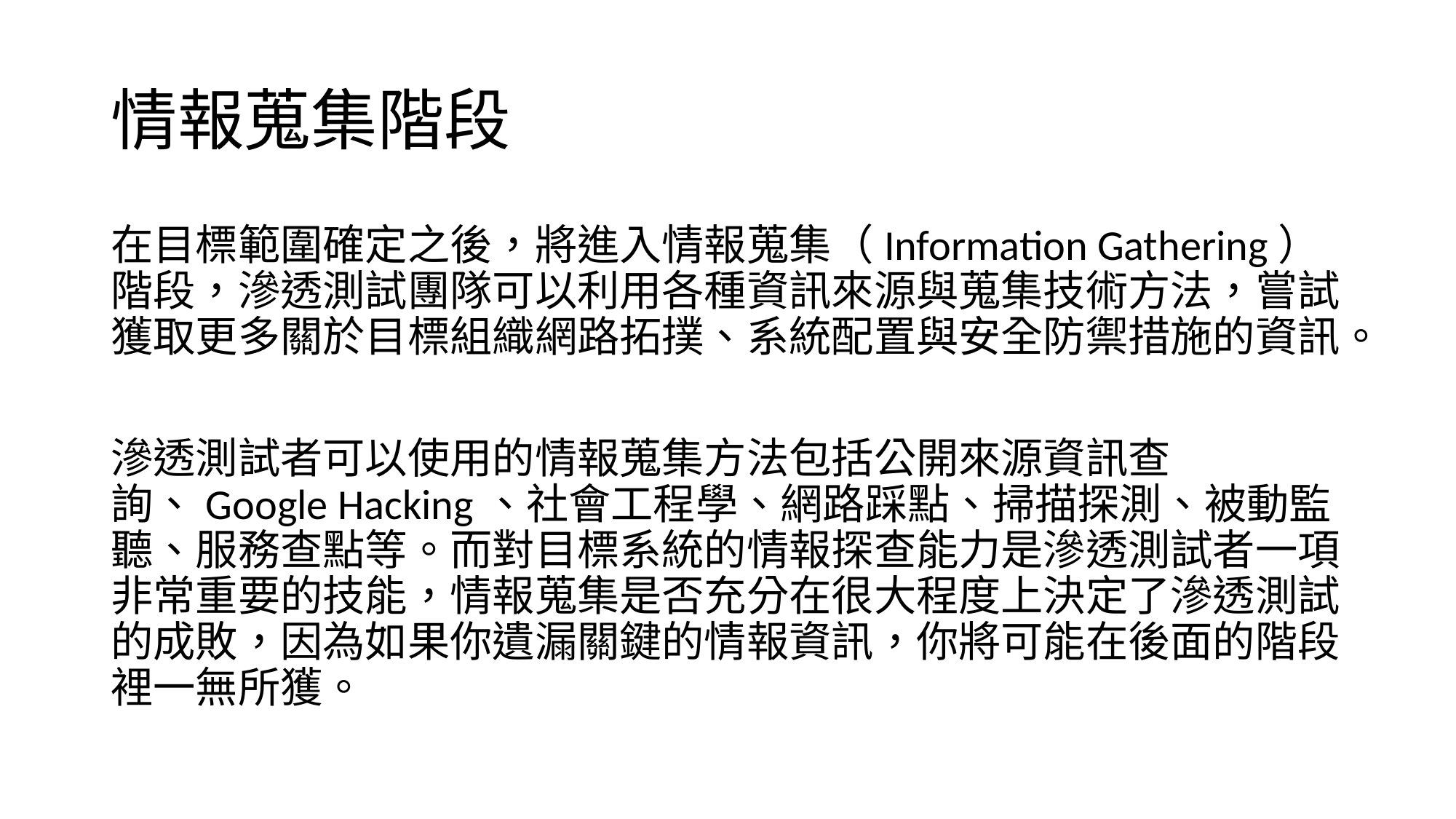

# 情報蒐集階段
在目標範圍確定之後，將進入情報蒐集（Information Gathering）階段，滲透測試團隊可以利用各種資訊來源與蒐集技術方法，嘗試獲取更多關於目標組織網路拓撲、系統配置與安全防禦措施的資訊。

滲透測試者可以使用的情報蒐集方法包括公開來源資訊查詢、Google Hacking、社會工程學、網路踩點、掃描探測、被動監聽、服務查點等。而對目標系統的情報探查能力是滲透測試者一項非常重要的技能，情報蒐集是否充分在很大程度上決定了滲透測試的成敗，因為如果你遺漏關鍵的情報資訊，你將可能在後面的階段裡一無所獲。